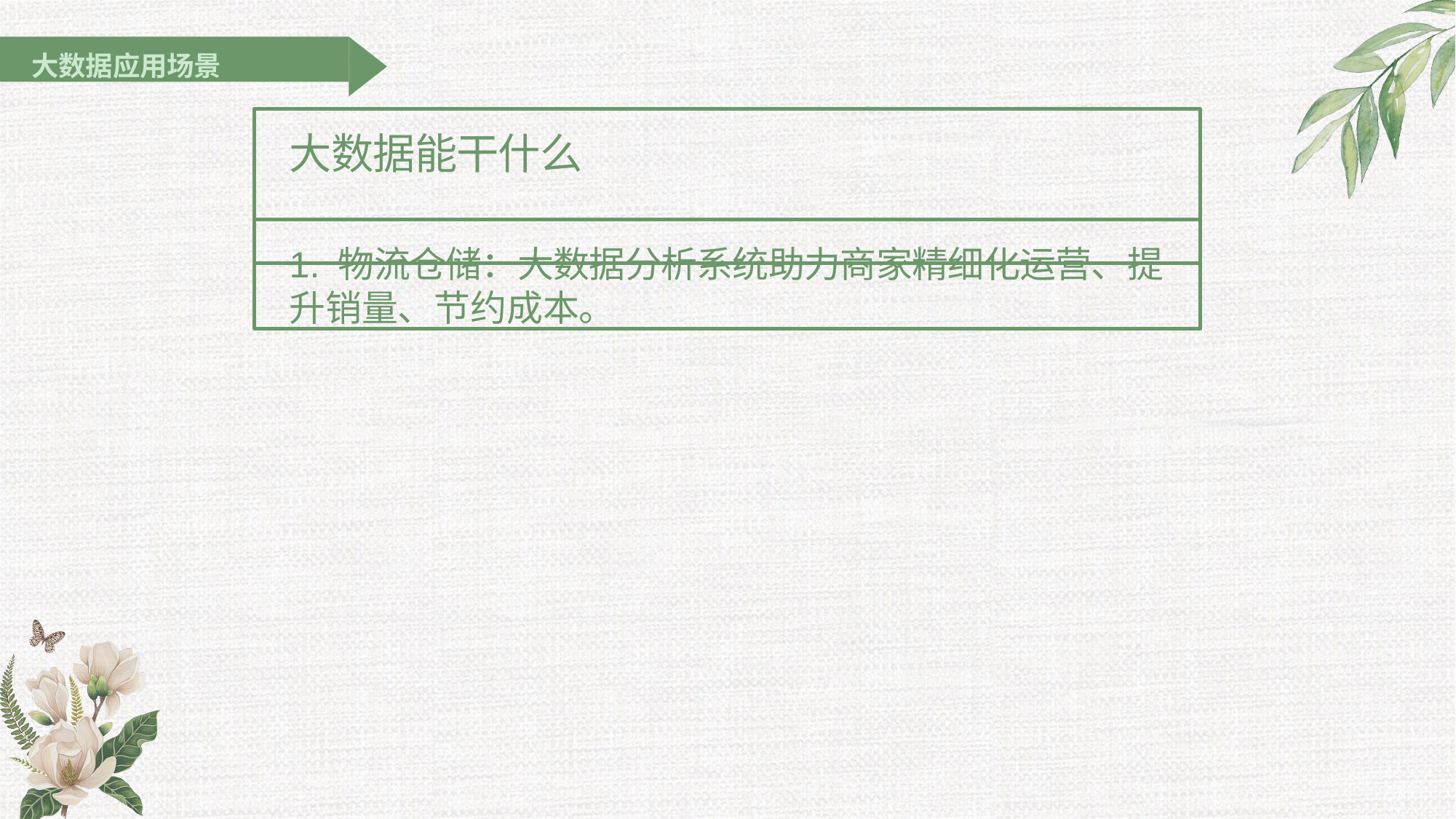

大数据应用场景
# 大数据能干什么
1. 物流仓储：大数据分析系统助力商家精细化运营、提升销量、节约成本。